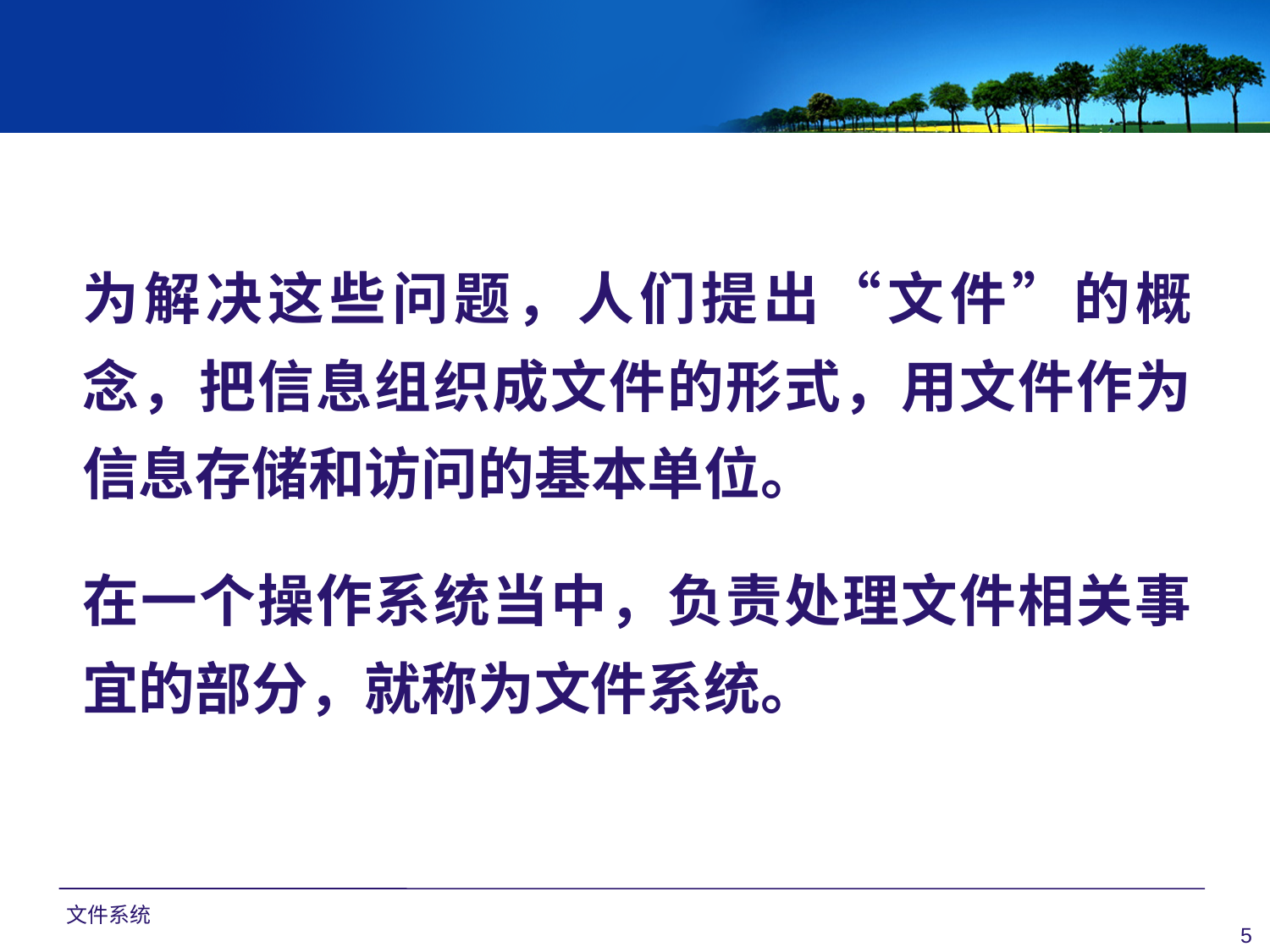

为解决这些问题，人们提出“文件”的概念，把信息组织成文件的形式，用文件作为信息存储和访问的基本单位。

在一个操作系统当中，负责处理文件相关事宜的部分，就称为文件系统。
文件系统
5